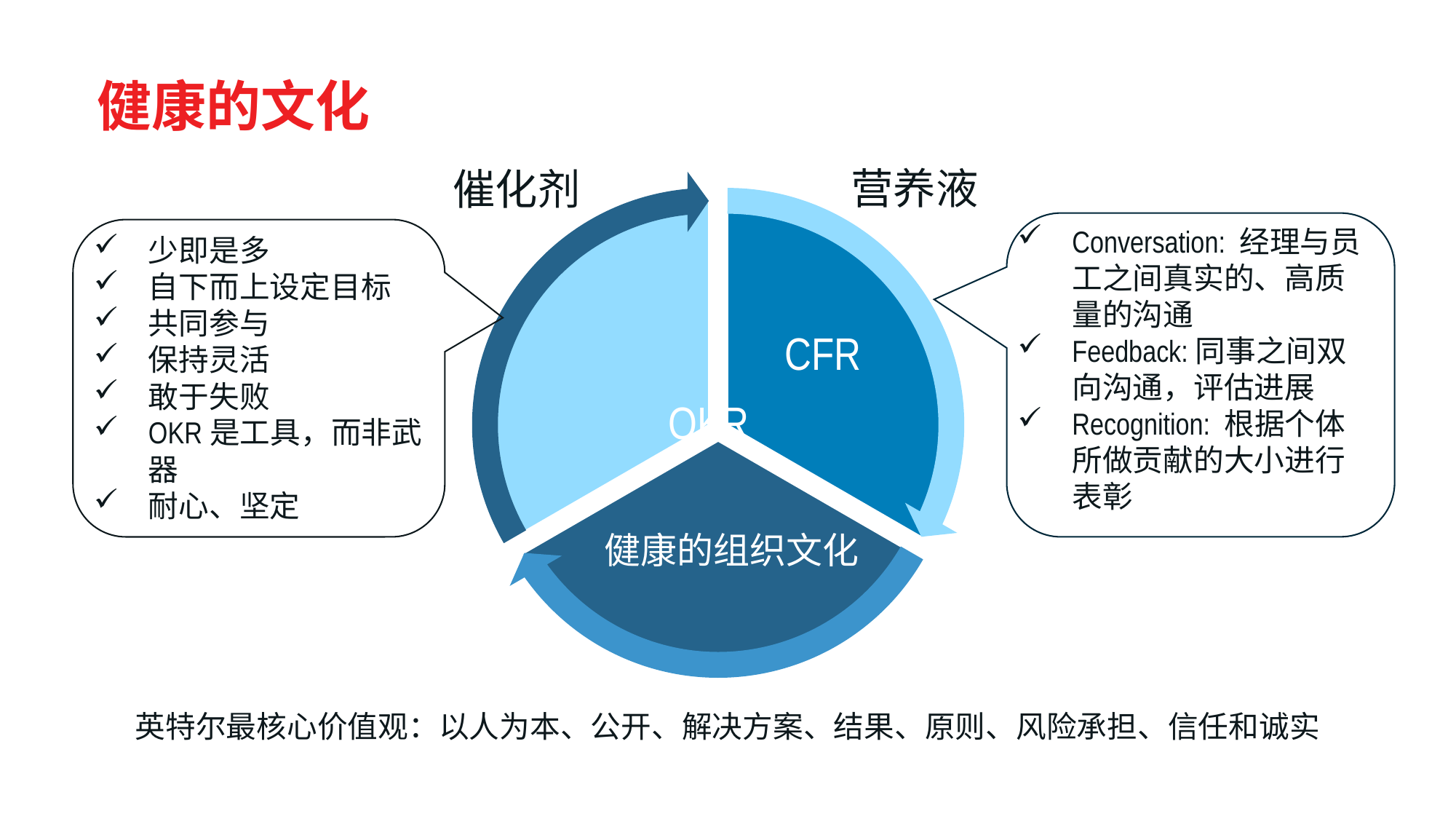

# 健康的文化
营养液
催化剂

OKR

Conversation: 经理与员工之间真实的、高质量的沟通
Feedback:同事之间双向沟通，评估进展
Recognition: 根据个体所做贡献的大小进行表彰

少即是多
自下而上设定目标
共同参与
保持灵活
敢于失败
OKR是工具，而非武器
耐心、坚定
CFR
健康的组织文化
英特尔最核心价值观：以人为本、公开、解决方案、结果、原则、风险承担、信任和诚实